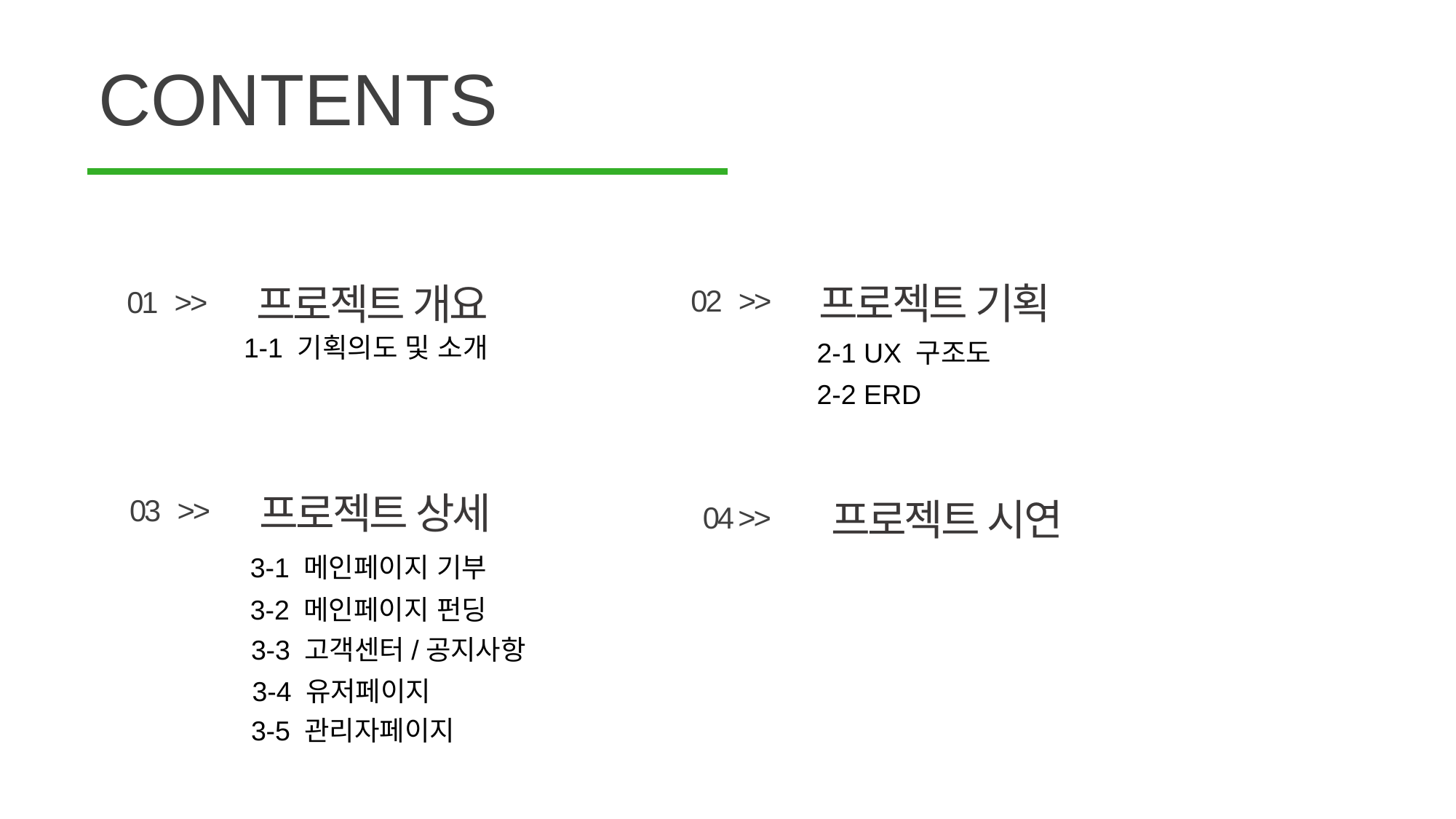

CONTENTS
프로젝트 기획
프로젝트 개요
02   >>
01   >>
1-1 기획의도 및 소개
2-1 UX 구조도
2-2 ERD
프로젝트 상세
03   >>
프로젝트 시연
04 >>
3-1 메인페이지 기부
3-2 메인페이지 펀딩
3-3 고객센터/공지사항
3-4 유저페이지
3-5 관리자페이지